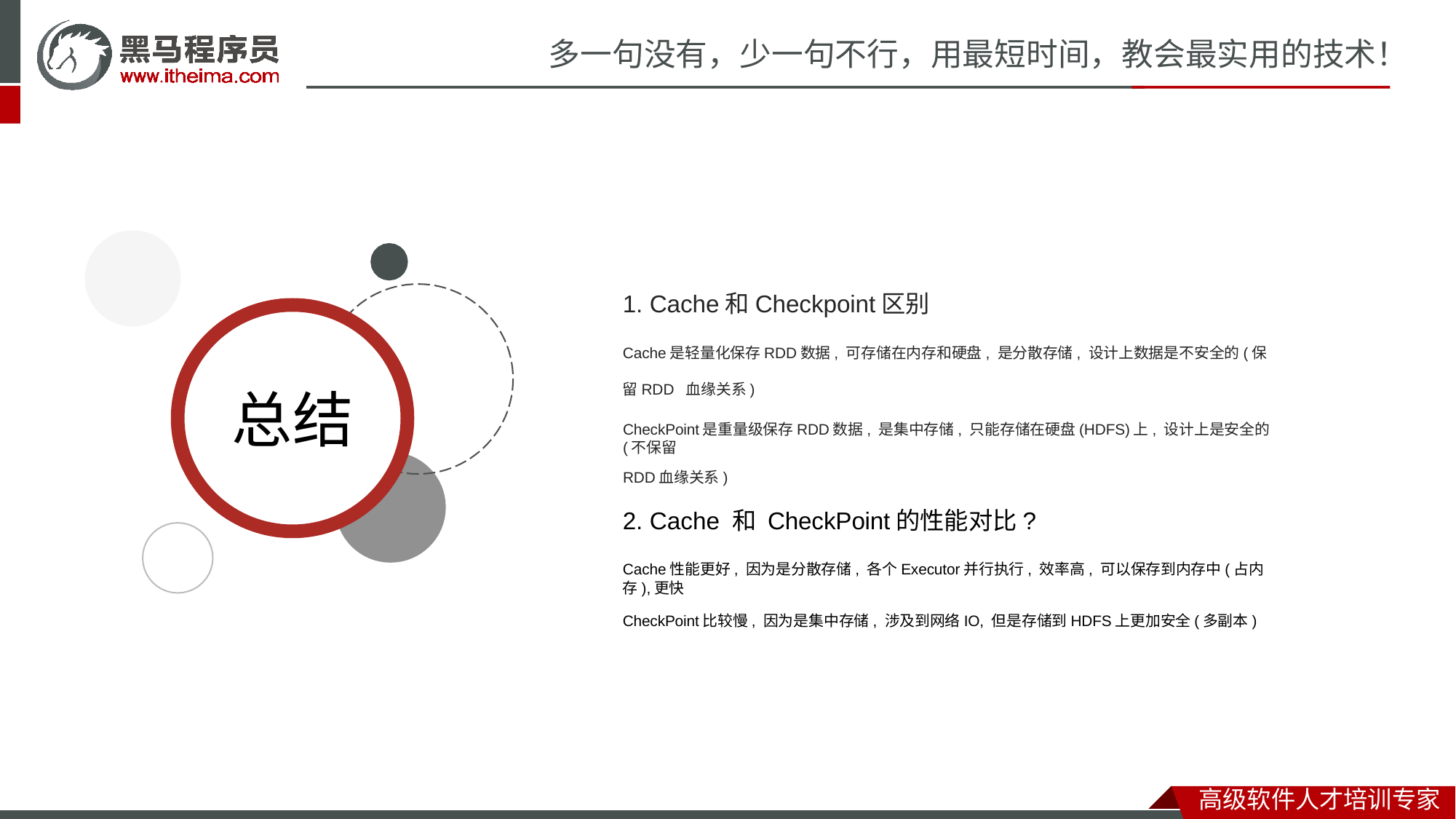

# 多一句没有，少一句不行，用最短时间，教会最实用的技术！

1. Cache和Checkpoint区别
Cache是轻量化保存RDD数据, 可存储在内存和硬盘, 是分散存储, 设计上数据是不安全的(保留RDD  血缘关系)
总结
CheckPoint是重量级保存RDD数据, 是集中存储, 只能存储在硬盘(HDFS)上, 设计上是安全的(不保留

RDD血缘关系)
2. Cache 和 CheckPoint的性能对比?
Cache性能更好, 因为是分散存储, 各个Executor并行执行, 效率高, 可以保存到内存中(占内存),更快

CheckPoint比较慢, 因为是集中存储, 涉及到网络IO, 但是存储到HDFS上更加安全(多副本)
高级软件人才培训专家